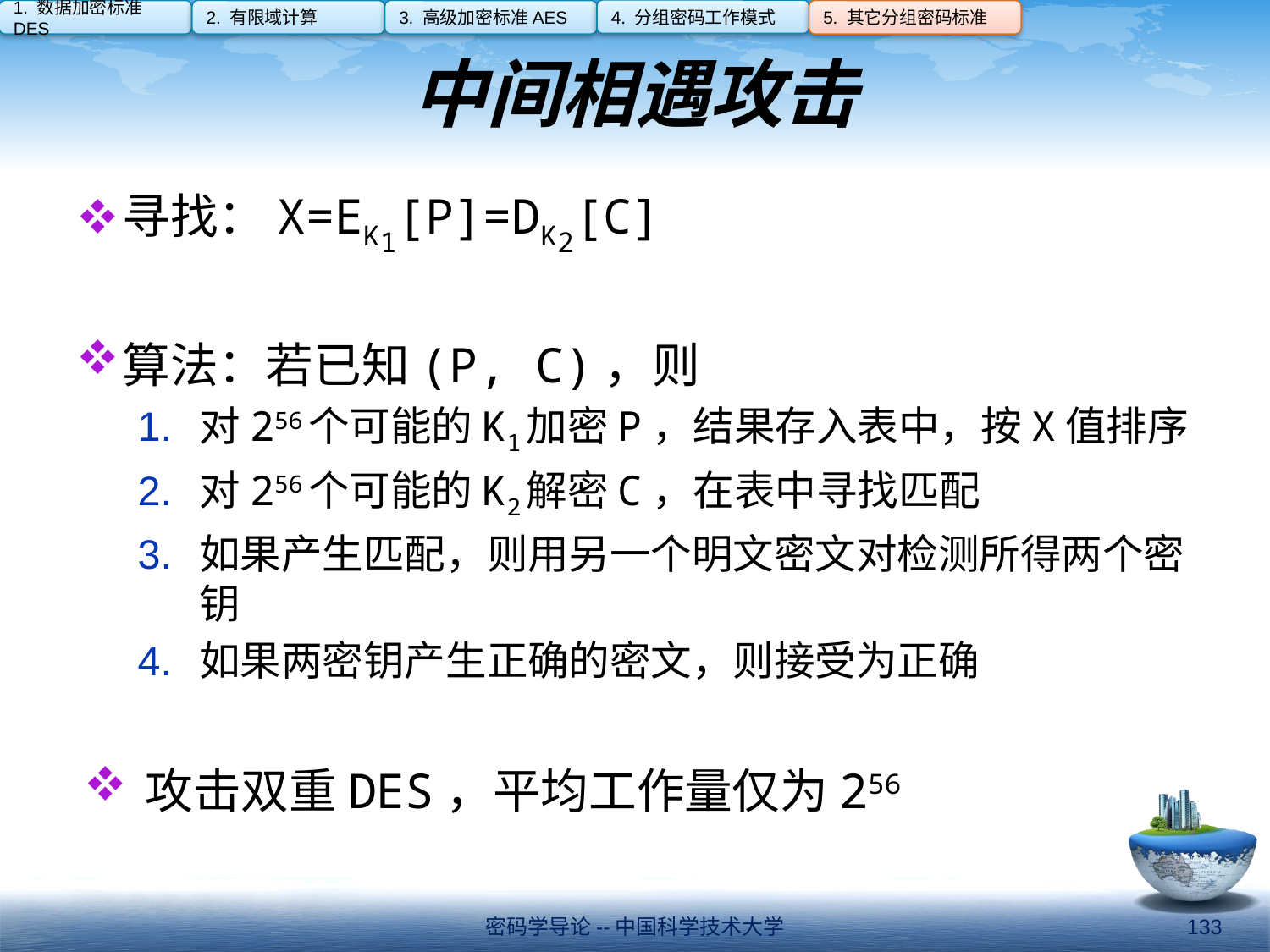

4. 分组密码工作模式
1. 数据加密标准DES
2. 有限域计算
3. 高级加密标准AES
5. 其它分组密码标准
# 中间相遇攻击
寻找：X=EK1[P]=DK2[C]

算法：若已知(P, C)，则
对256个可能的K1加密P，结果存入表中，按X值排序
对256个可能的K2解密C，在表中寻找匹配
如果产生匹配，则用另一个明文密文对检测所得两个密钥
如果两密钥产生正确的密文，则接受为正确

攻击双重DES，平均工作量仅为256
密码学导论--中国科学技术大学
133